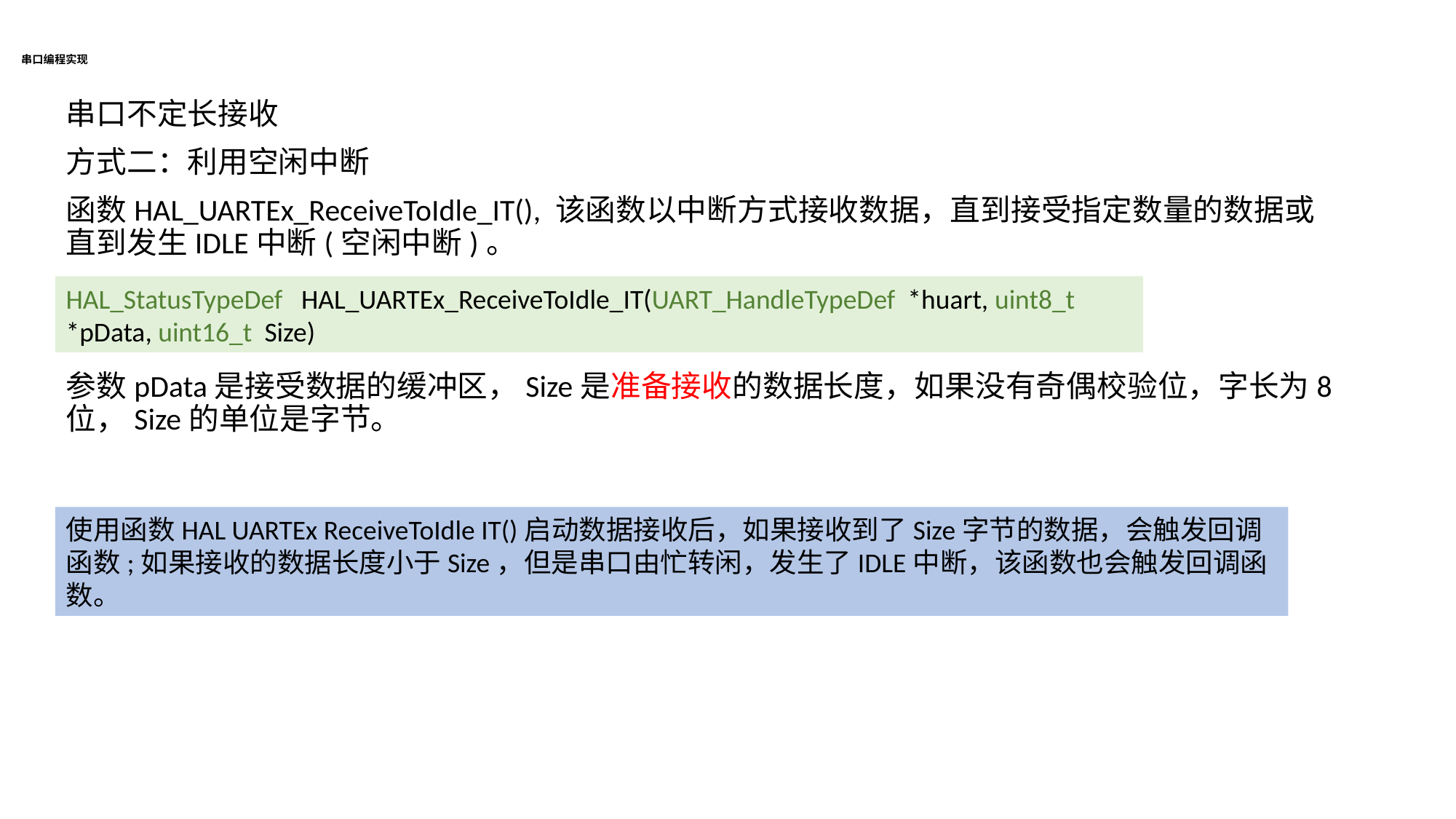

# 串口编程实现
串口不定长接收
方式二：利用空闲中断
函数HAL_UARTEx_ReceiveToIdle_IT(), 该函数以中断方式接收数据，直到接受指定数量的数据或直到发生IDLE中断(空闲中断)。

参数pData是接受数据的缓冲区，Size是准备接收的数据长度，如果没有奇偶校验位，字长为8位，Size的单位是字节。

HAL_StatusTypeDef   HAL_UARTEx_ReceiveToIdle_IT(UART_HandleTypeDef  *huart, uint8_t *pData, uint16_t  Size)
使用函数HAL UARTEx ReceiveToIdle IT()启动数据接收后，如果接收到了Size字节的数据，会触发回调函数;如果接收的数据长度小于Size，但是串口由忙转闲，发生了IDLE中断，该函数也会触发回调函数。
31